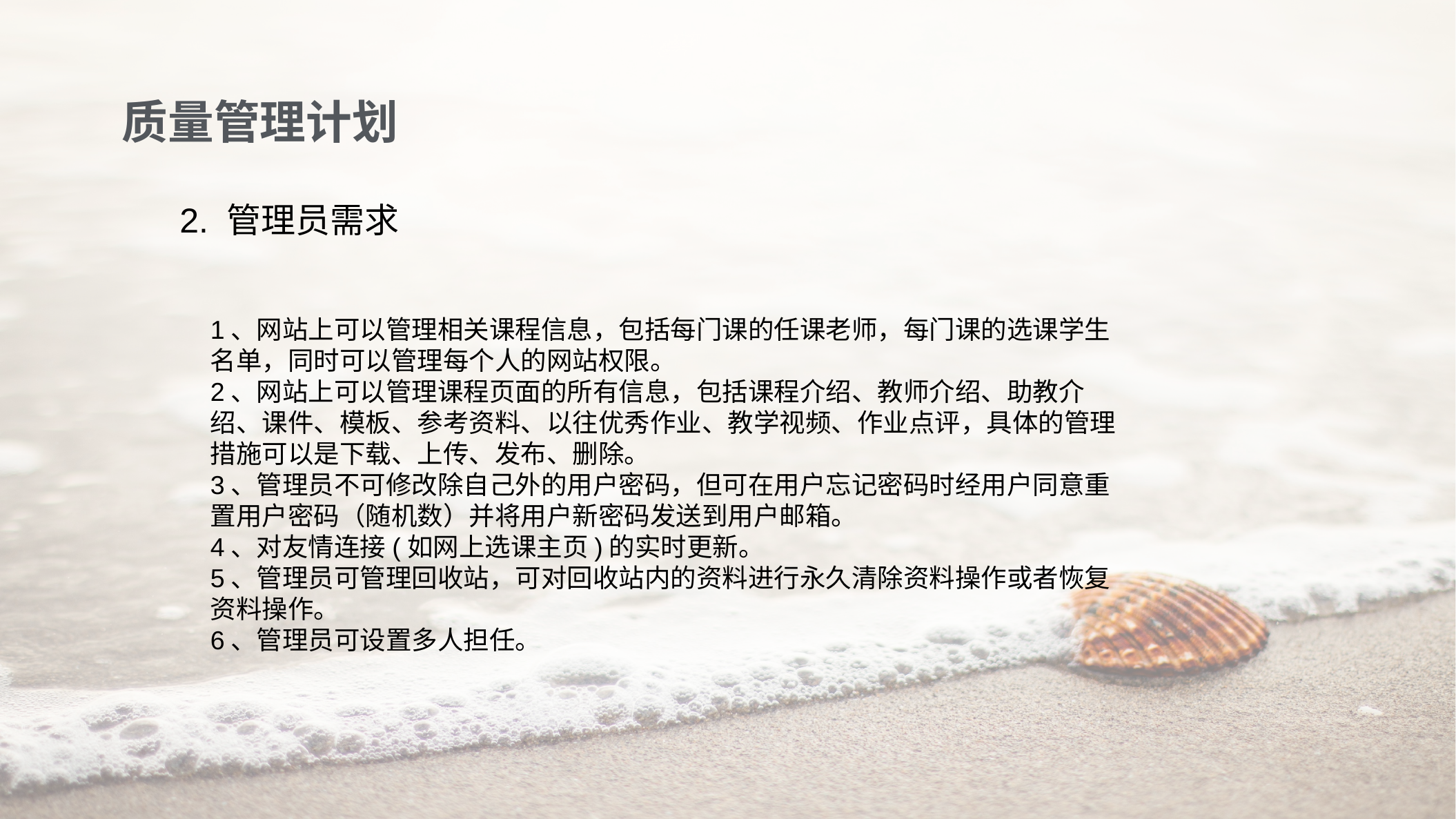

质量管理计划
2. 管理员需求
1、网站上可以管理相关课程信息，包括每门课的任课老师，每门课的选课学生名单，同时可以管理每个人的网站权限。
2、网站上可以管理课程页面的所有信息，包括课程介绍、教师介绍、助教介绍、课件、模板、参考资料、以往优秀作业、教学视频、作业点评，具体的管理措施可以是下载、上传、发布、删除。
3、管理员不可修改除自己外的用户密码，但可在用户忘记密码时经用户同意重置用户密码（随机数）并将用户新密码发送到用户邮箱。
4、对友情连接(如网上选课主页)的实时更新。
5、管理员可管理回收站，可对回收站内的资料进行永久清除资料操作或者恢复资料操作。
6、管理员可设置多人担任。